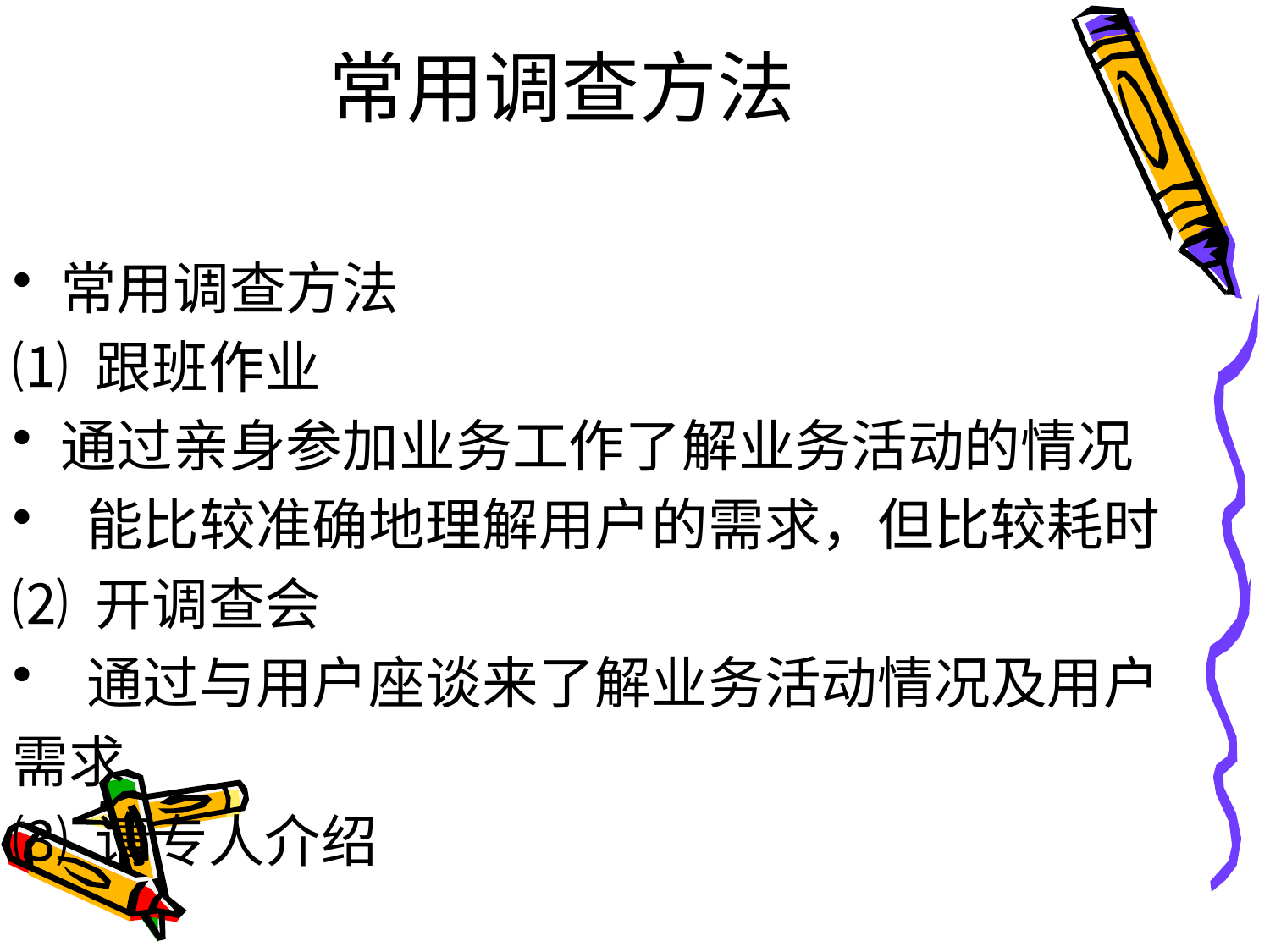

# 常用调查方法
常用调查方法
⑴ 跟班作业
通过亲身参加业务工作了解业务活动的情况
 能比较准确地理解用户的需求，但比较耗时
⑵ 开调查会
 通过与用户座谈来了解业务活动情况及用户
需求
⑶ 请专人介绍